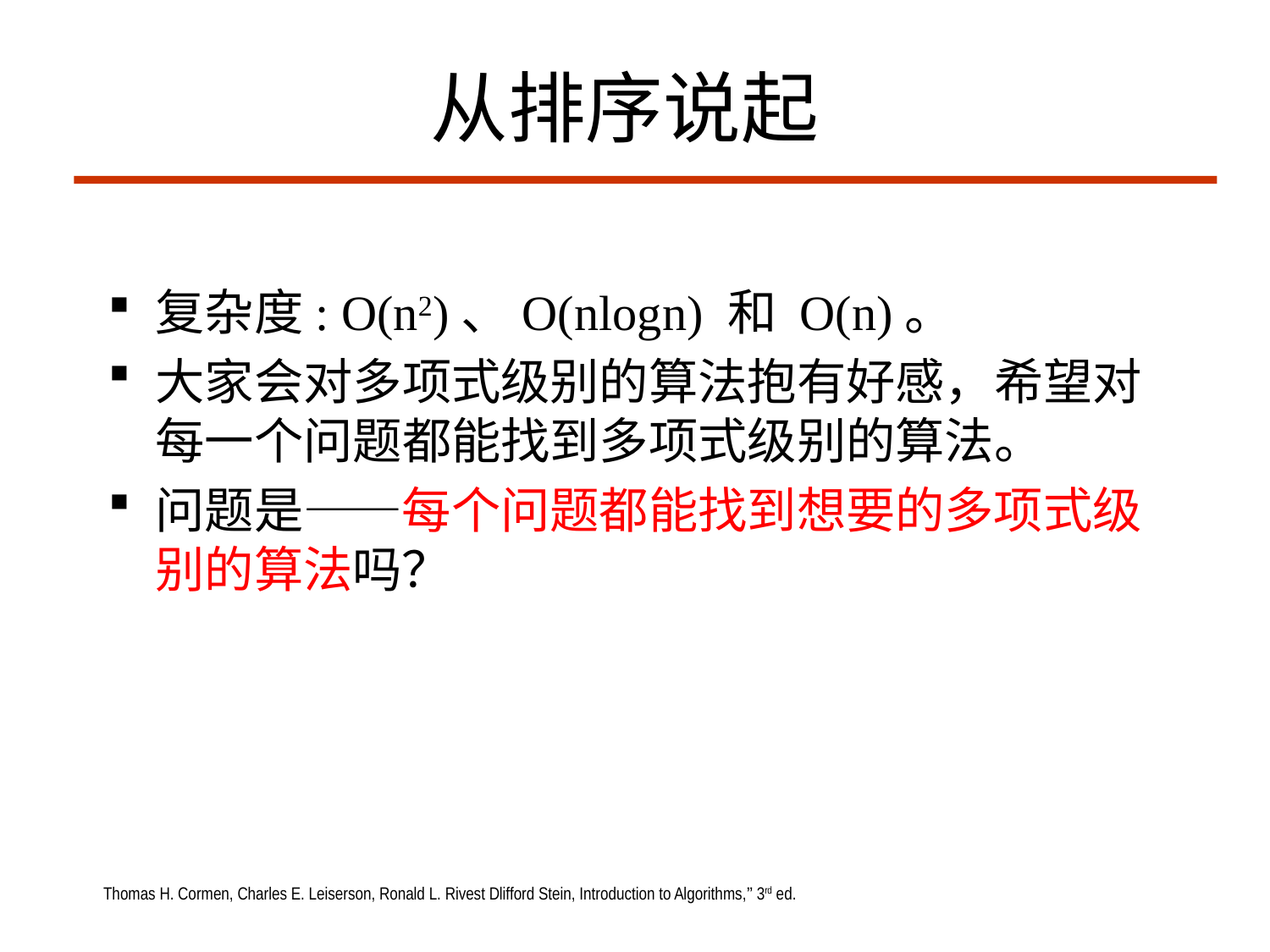

# 从排序说起
复杂度: O(n2)、O(nlogn) 和 O(n)。
大家会对多项式级别的算法抱有好感，希望对每一个问题都能找到多项式级别的算法。
问题是——每个问题都能找到想要的多项式级别的算法吗？